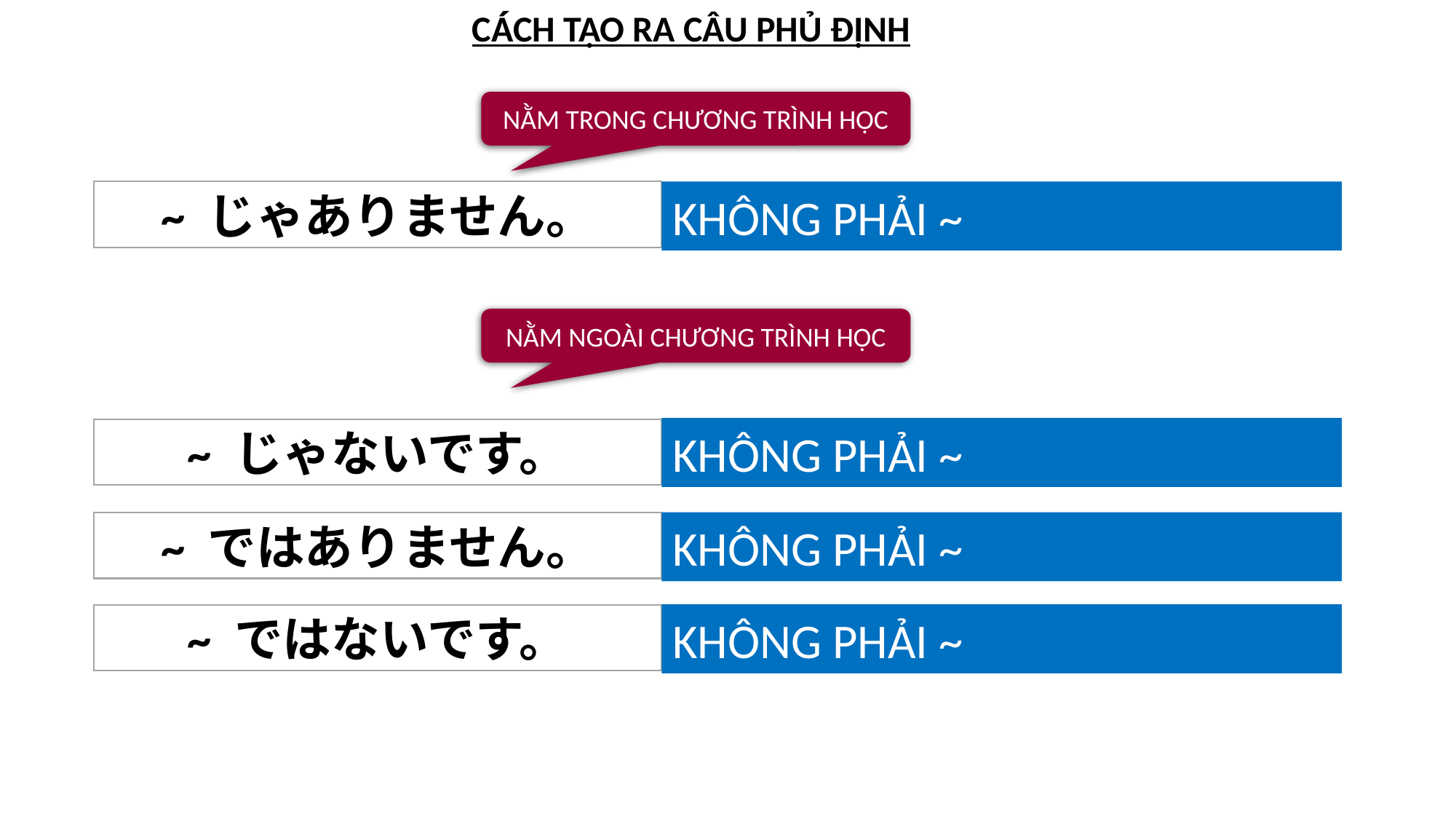

CÁCH TẠO RA CÂU PHỦ ĐỊNH
NẰM TRONG CHƯƠNG TRÌNH HỌC
~ じゃありません。
KHÔNG PHẢI ~
NẰM NGOÀI CHƯƠNG TRÌNH HỌC
KHÔNG PHẢI ~
~ じゃないです。
KHÔNG PHẢI ~
~ ではありません。
KHÔNG PHẢI ~
~ ではないです。